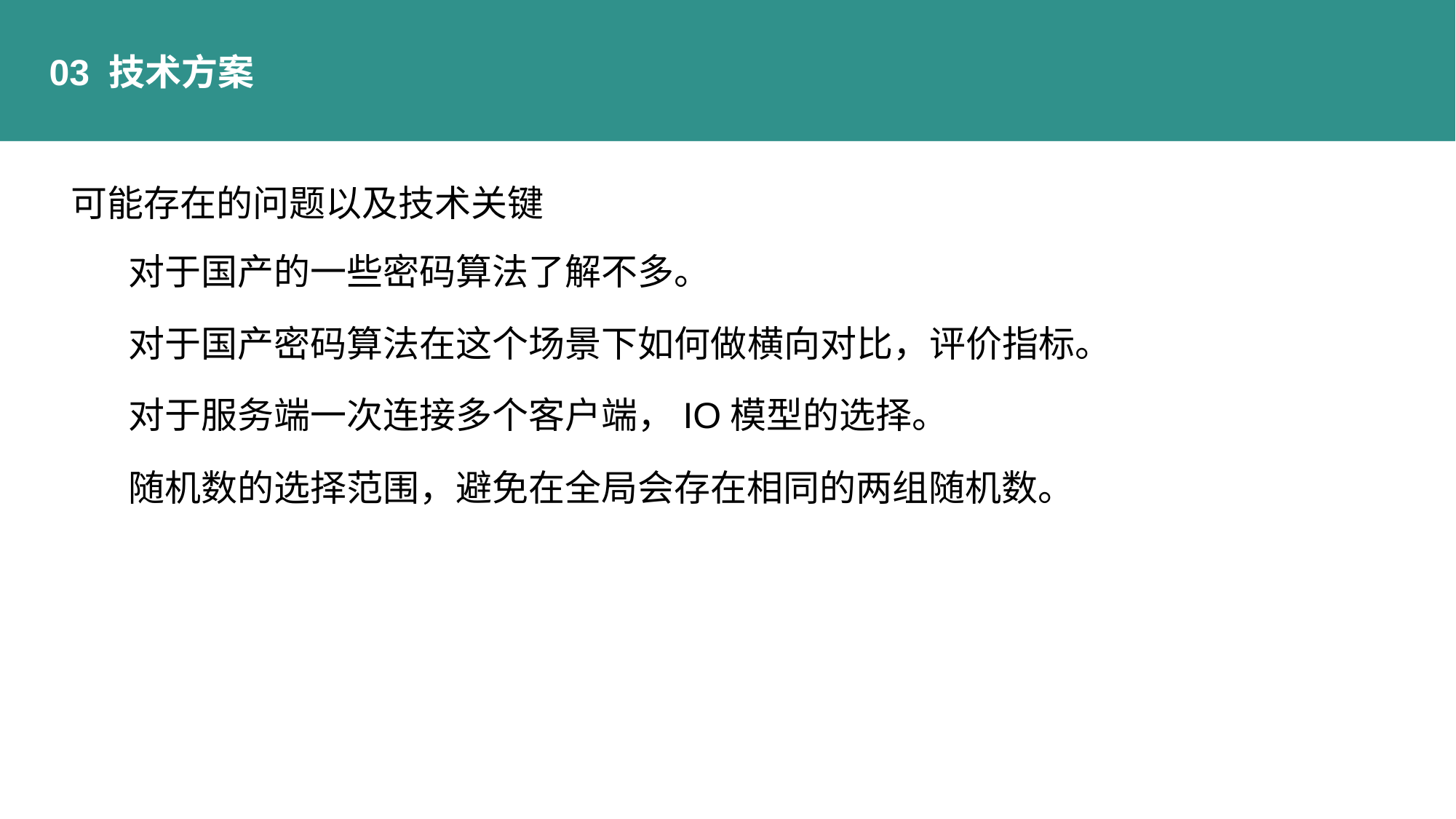

03 技术方案
可能存在的问题以及技术关键
对于国产的一些密码算法了解不多。
对于国产密码算法在这个场景下如何做横向对比，评价指标。
对于服务端一次连接多个客户端，IO模型的选择。
随机数的选择范围，避免在全局会存在相同的两组随机数。